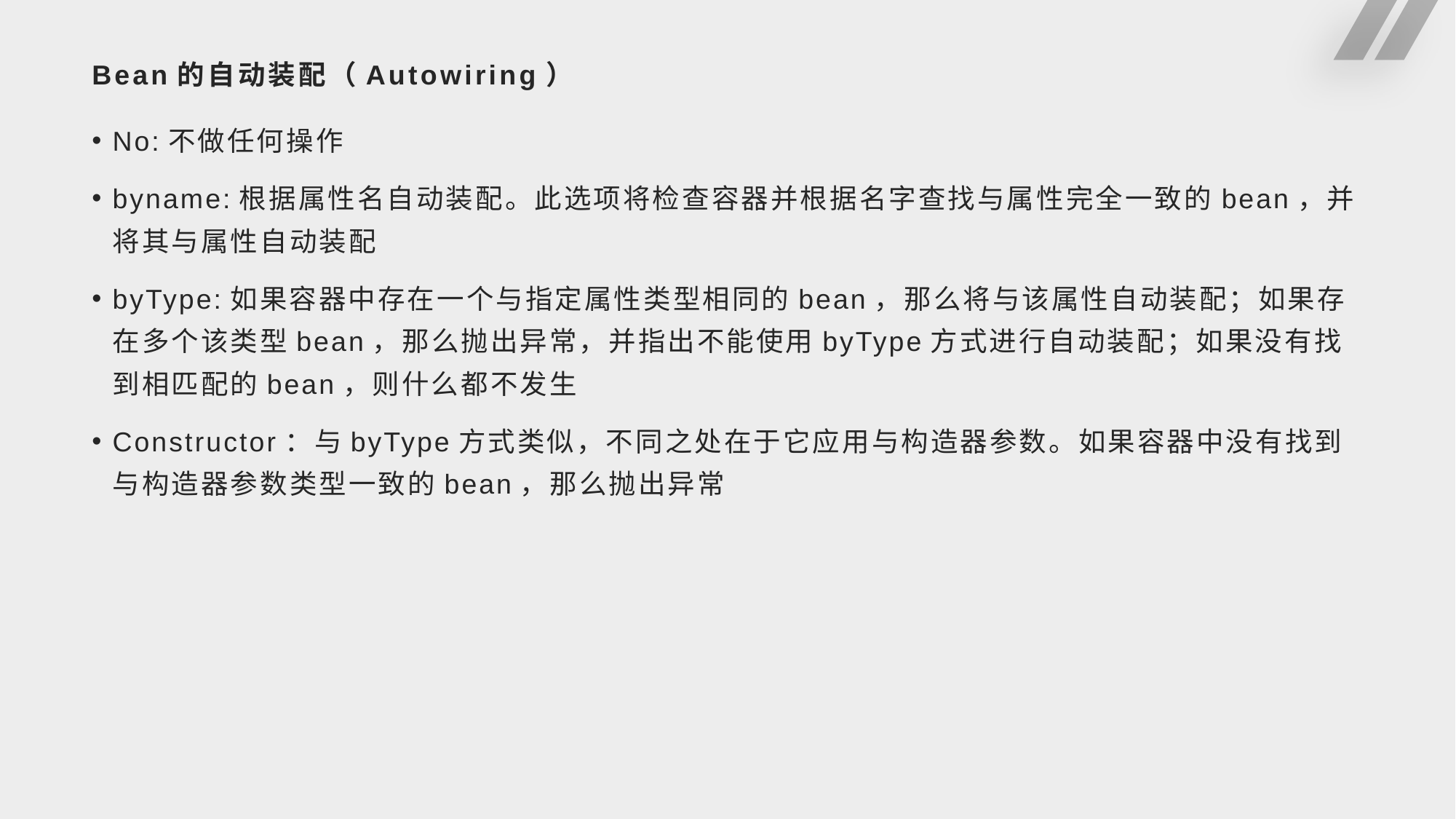

# Bean的自动装配（Autowiring）
No:不做任何操作
byname:根据属性名自动装配。此选项将检查容器并根据名字查找与属性完全一致的bean，并将其与属性自动装配
byType:如果容器中存在一个与指定属性类型相同的bean，那么将与该属性自动装配；如果存在多个该类型bean，那么抛出异常，并指出不能使用byType方式进行自动装配；如果没有找到相匹配的bean，则什么都不发生
Constructor：与byType方式类似，不同之处在于它应用与构造器参数。如果容器中没有找到与构造器参数类型一致的bean，那么抛出异常